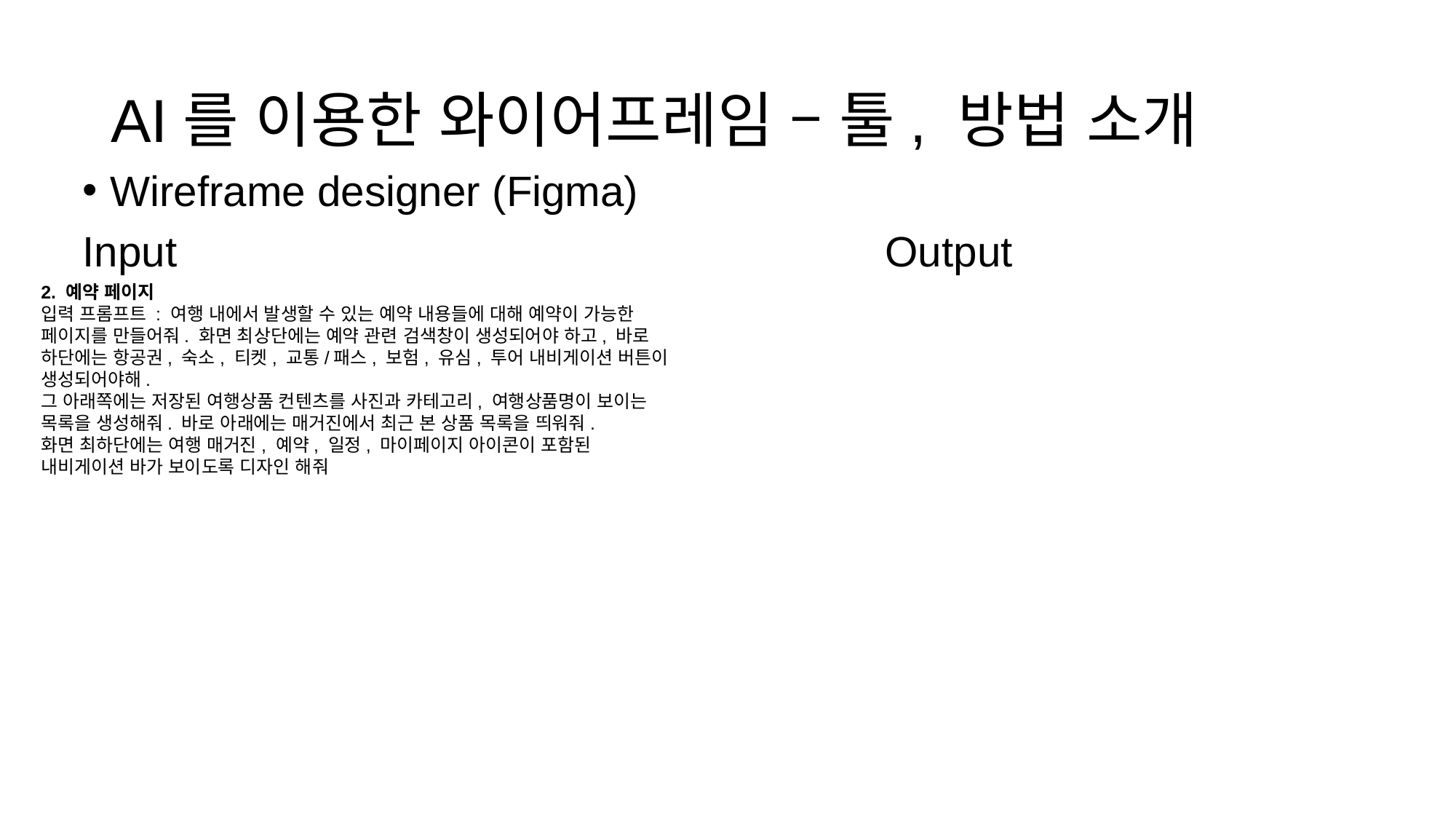

# AI를 이용한 와이어프레임 – 툴, 방법 소개
Wireframe designer (Figma)
Input                                                            Output
2. 예약 페이지
입력 프롬프트 : 여행 내에서 발생할 수 있는 예약 내용들에 대해 예약이 가능한 페이지를 만들어줘. 화면 최상단에는 예약 관련 검색창이 생성되어야 하고, 바로 하단에는 항공권, 숙소, 티켓, 교통/패스, 보험, 유심, 투어 내비게이션 버튼이 생성되어야해.
그 아래쪽에는 저장된 여행상품 컨텐츠를 사진과 카테고리, 여행상품명이 보이는 목록을 생성해줘. 바로 아래에는 매거진에서 최근 본 상품 목록을 띄워줘.
화면 최하단에는 여행 매거진, 예약, 일정, 마이페이지 아이콘이 포함된 내비게이션 바가 보이도록 디자인 해줘